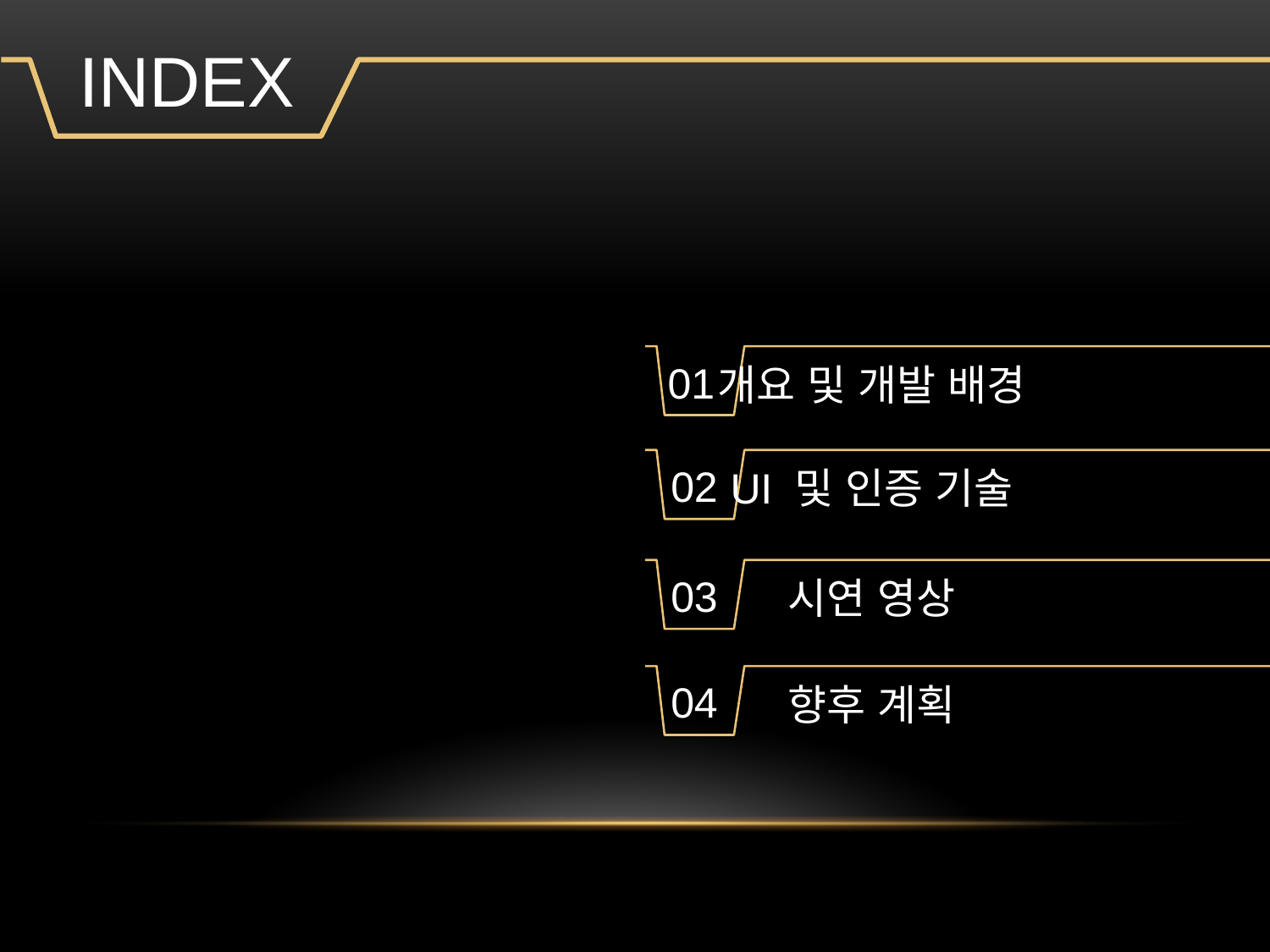

INDEX

01
개요 및 개발 배경

02
UI 및 인증 기술

03
시연 영상

04
향후 계획